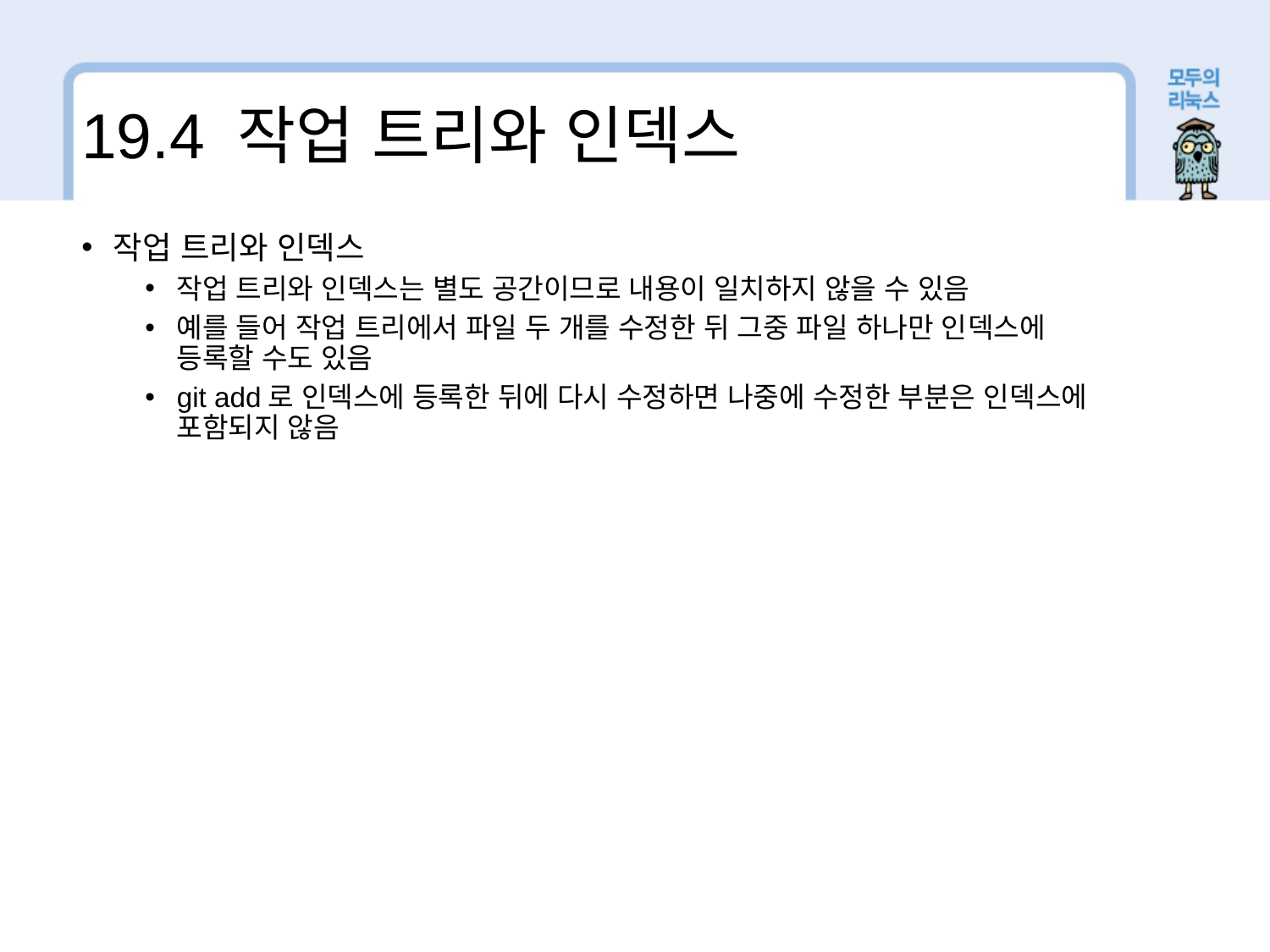

19.4 작업 트리와 인덱스
작업 트리와 인덱스
작업 트리와 인덱스는 별도 공간이므로 내용이 일치하지 않을 수 있음
예를 들어 작업 트리에서 파일 두 개를 수정한 뒤 그중 파일 하나만 인덱스에 등록할 수도 있음
git add로 인덱스에 등록한 뒤에 다시 수정하면 나중에 수정한 부분은 인덱스에 포함되지 않음